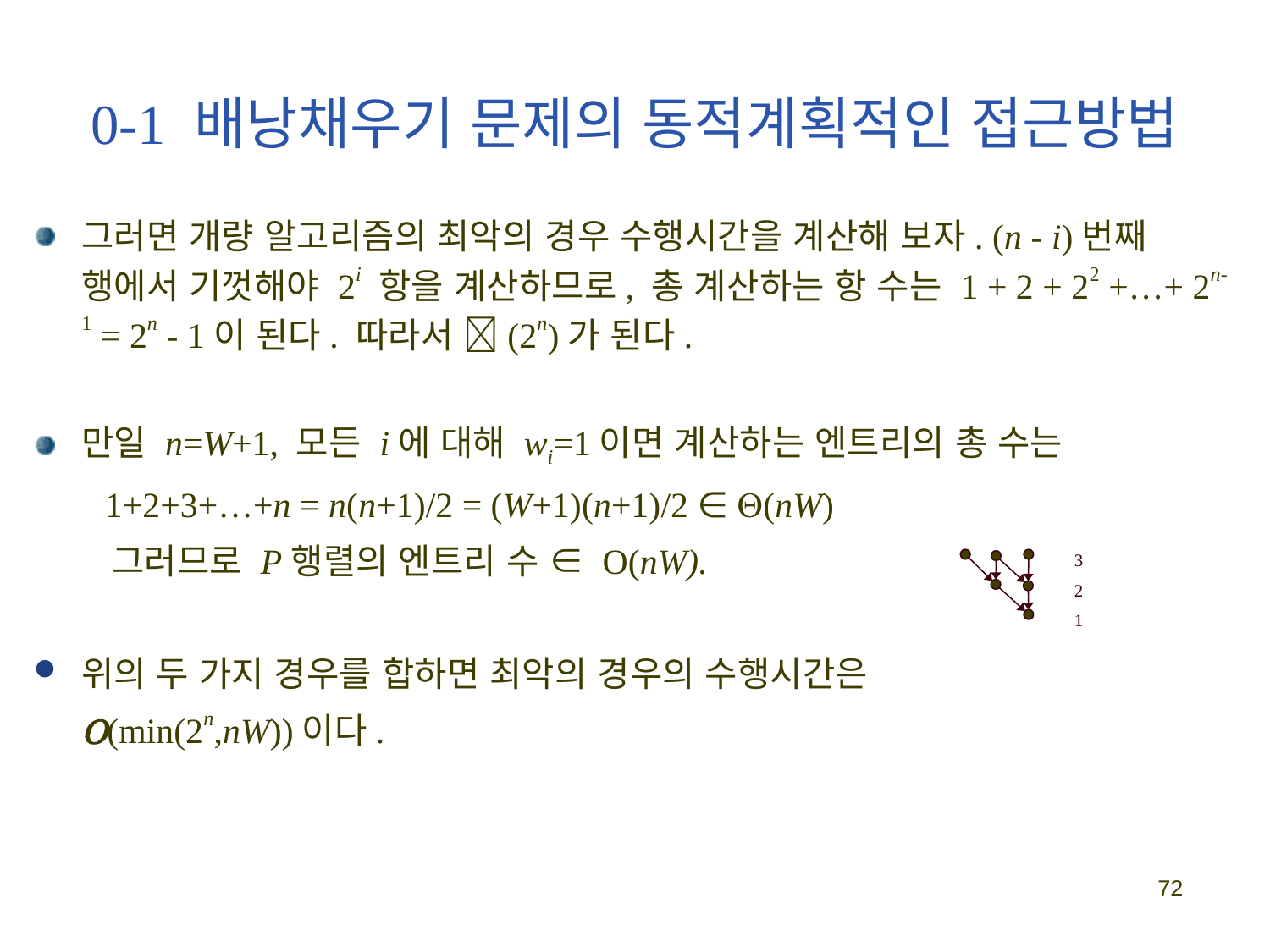

0-1 배낭채우기 문제의 동적계획적인 접근방법
그러면 개량 알고리즘의 최악의 경우 수행시간을 계산해 보자. (n - i)번째 행에서 기껏해야 2i 항을 계산하므로, 총 계산하는 항 수는 1 + 2 + 22 +…+ 2n-1 = 2n - 1이 된다. 따라서 Θ(2n)가 된다.

만일 n=W+1, 모든 i에 대해 wi=1이면 계산하는 엔트리의 총 수는
        1+2+3+…+n = n(n+1)/2 = (W+1)(n+1)/2 ∈ Θ(nW)
       그러므로 P행렬의 엔트리 수 ∈ O(nW).

위의 두 가지 경우를 합하면 최악의 경우의 수행시간은
	Ο(min(2n,nW))이다.

3

2

1

72